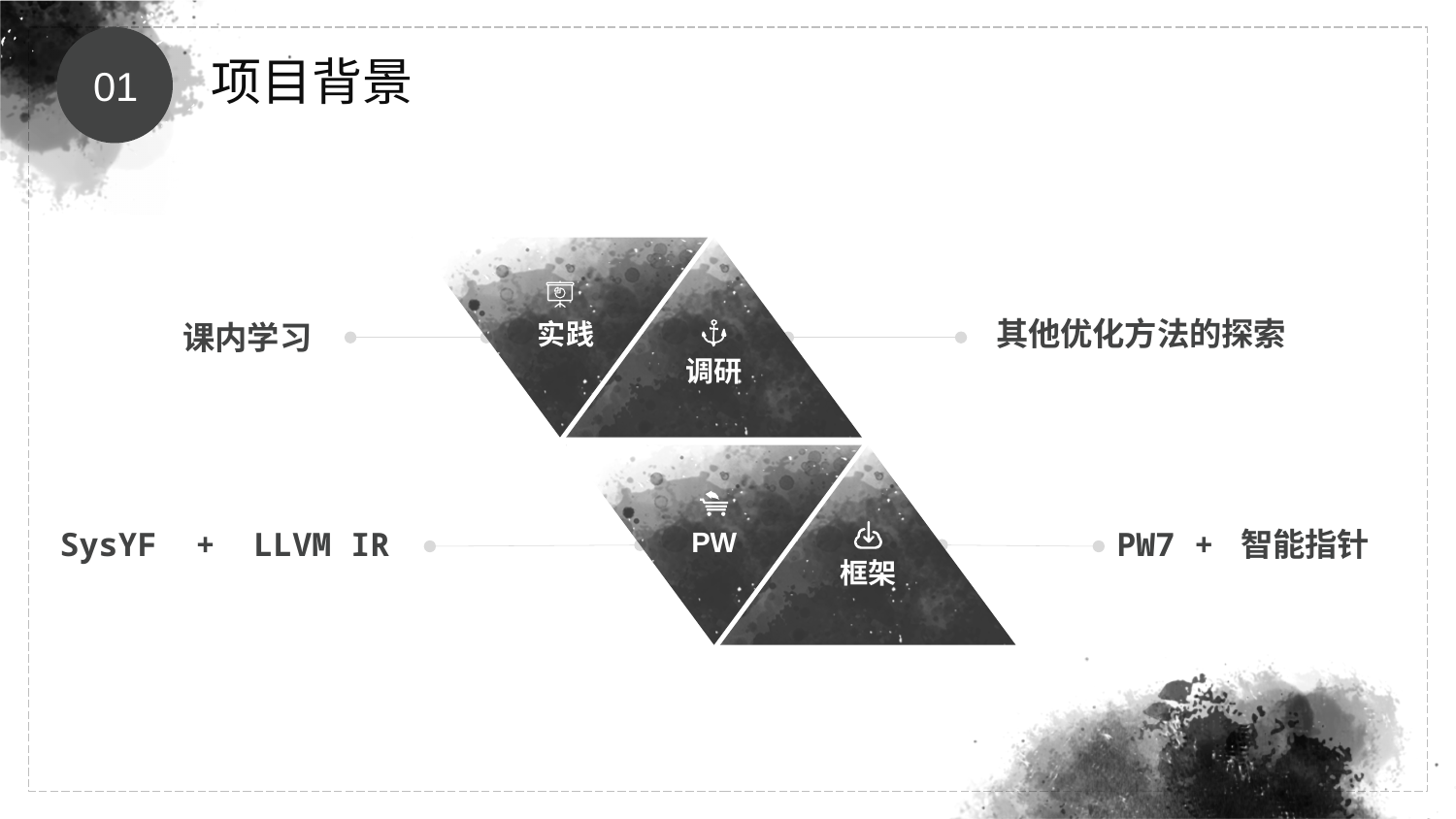

项目背景
01

实践

调研
其他优化方法的探索
课内学习

PW

框架
SysYF  +  LLVM IR
PW7 + 智能指针